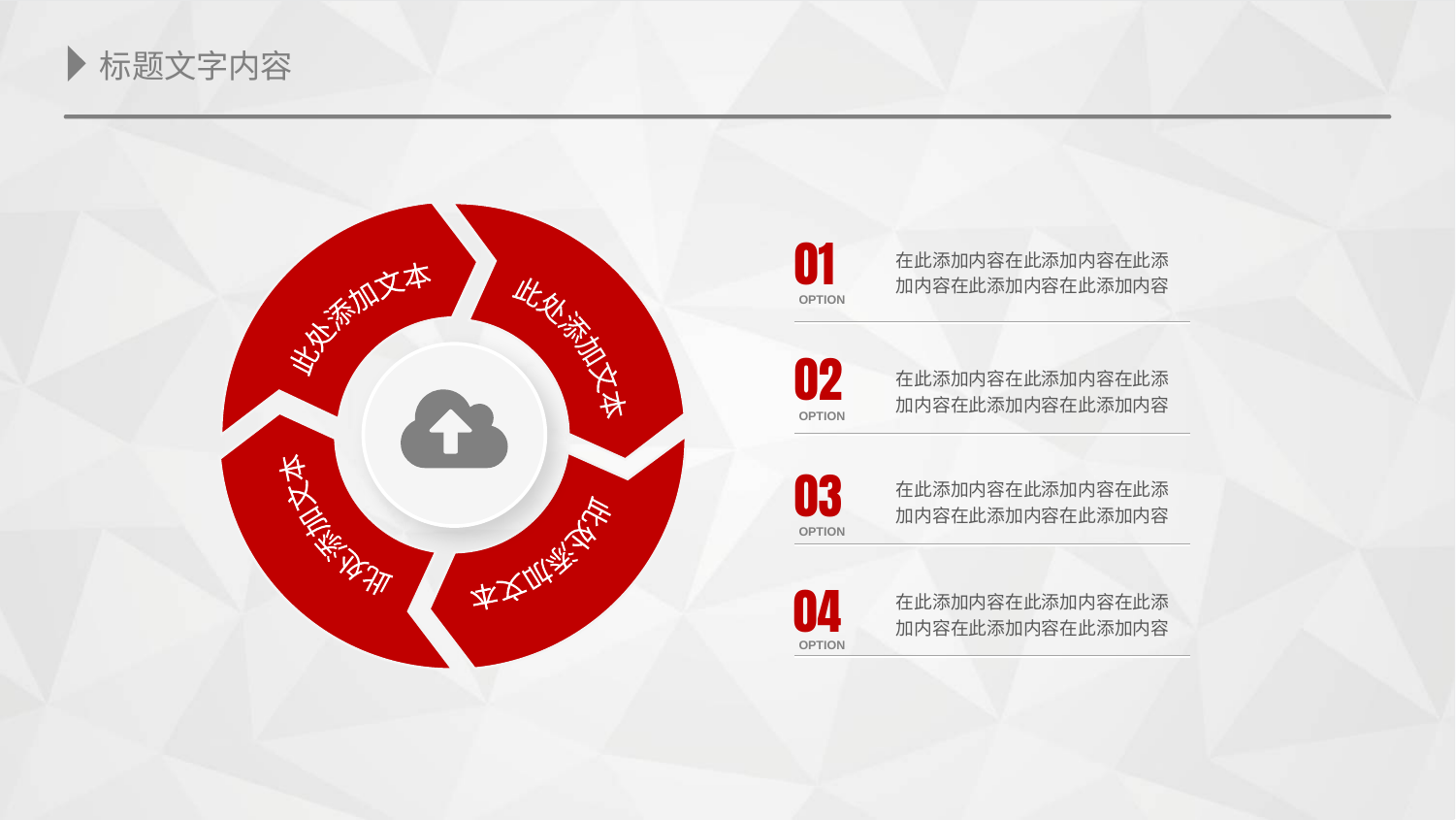

01
OPTION
在此添加内容在此添加内容在此添加内容在此添加内容在此添加内容
此处添加文本
此处添加文本
此处添加文本
此处添加文本

02
OPTION
在此添加内容在此添加内容在此添加内容在此添加内容在此添加内容

03
OPTION
在此添加内容在此添加内容在此添加内容在此添加内容在此添加内容
在此添加内容在此添加内容在此添加内容在此添加内容在此添加内容
04
OPTION